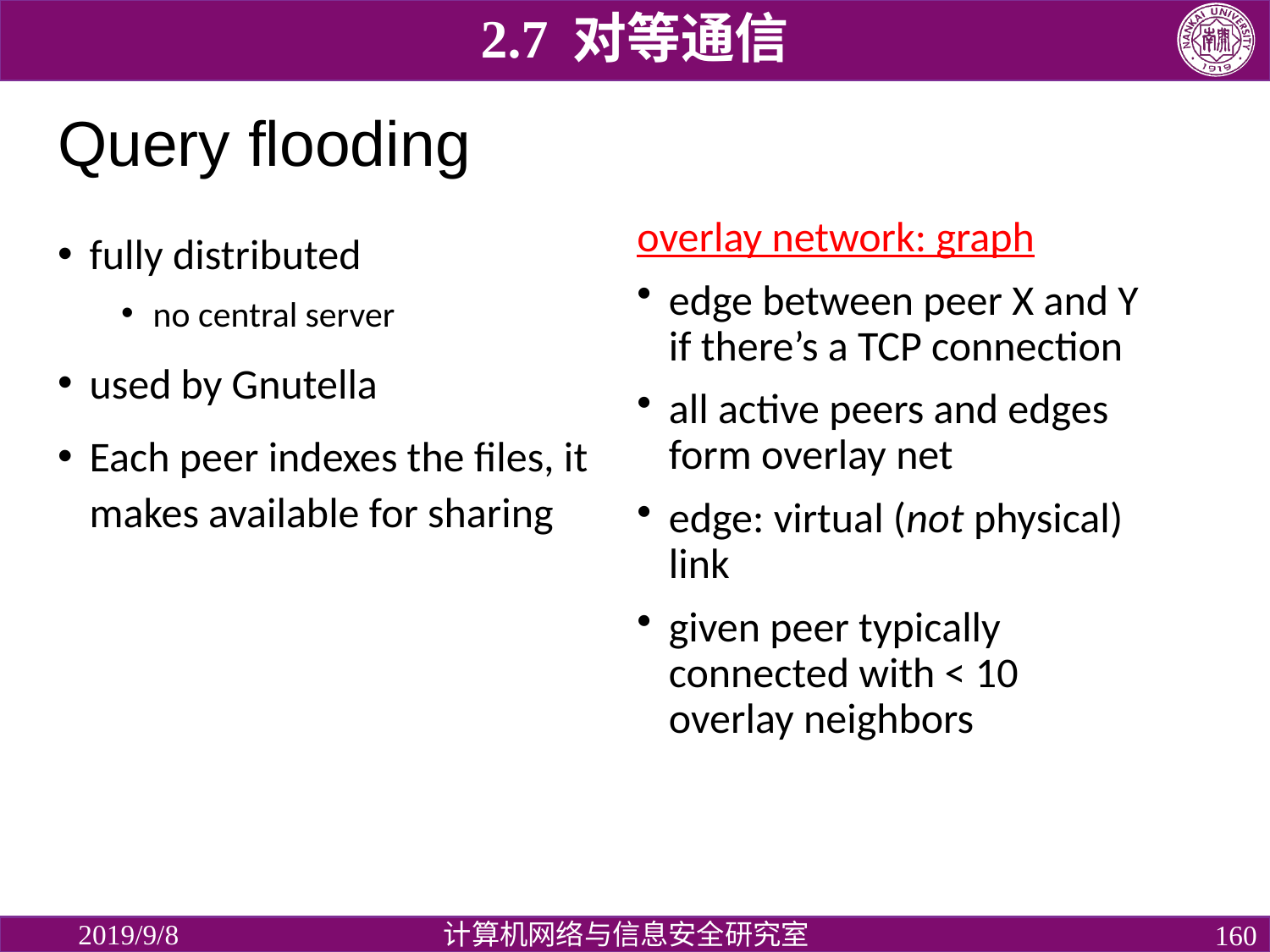

2.7 对等通信
# Query flooding
overlay network: graph
edge between peer X and Y if there’s a TCP connection
all active peers and edges form overlay net
edge: virtual (not physical) link
given peer typically connected with < 10 overlay neighbors
fully distributed
no central server
used by Gnutella
Each peer indexes the files, it makes available for sharing